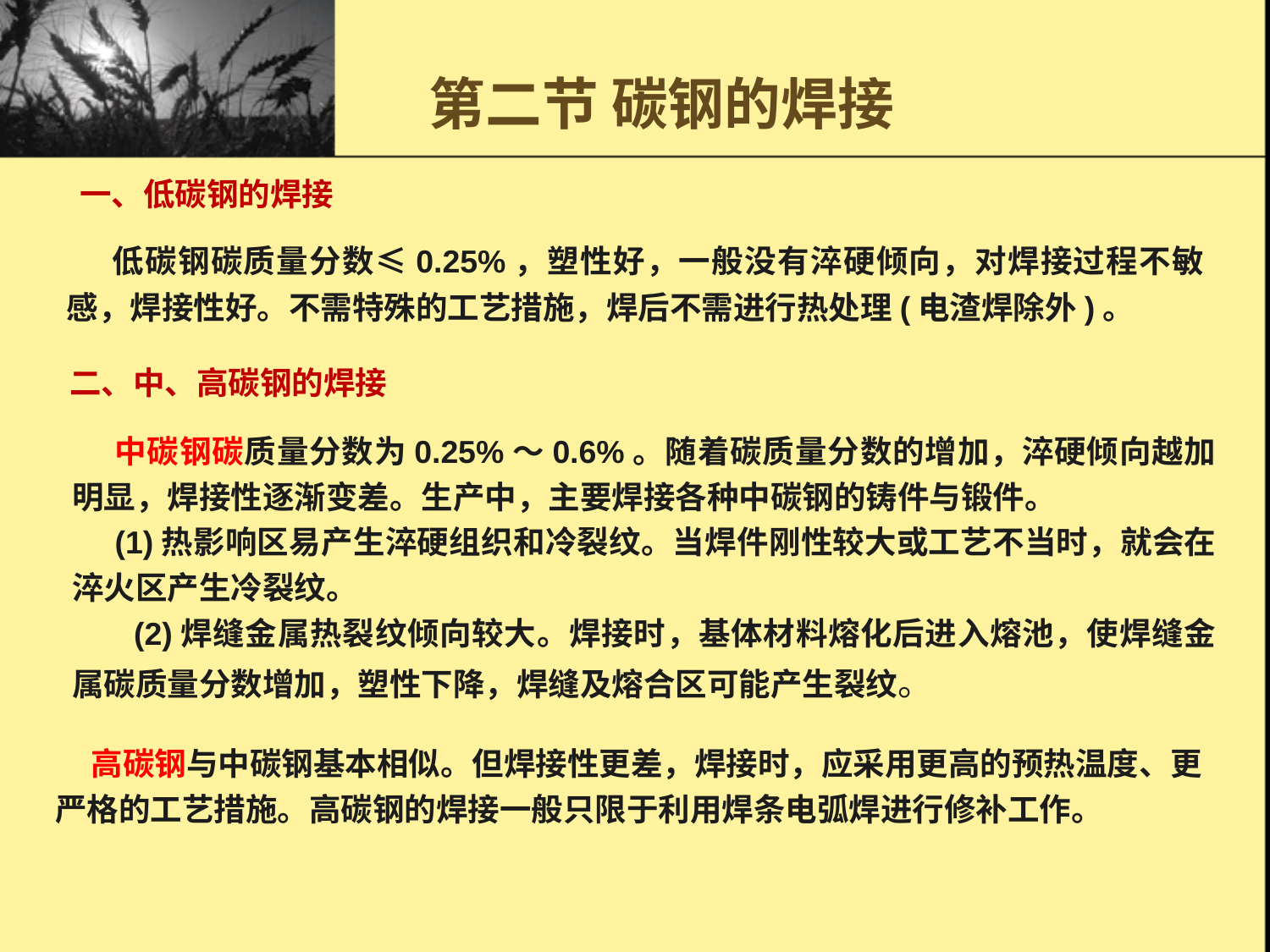

# 第二节 碳钢的焊接
一、低碳钢的焊接
    低碳钢碳质量分数≤0.25%，塑性好，一般没有淬硬倾向，对焊接过程不敏感，焊接性好。不需特殊的工艺措施，焊后不需进行热处理(电渣焊除外)。
二、中、高碳钢的焊接
中碳钢碳质量分数为0.25%～0.6%。随着碳质量分数的增加，淬硬倾向越加明显，焊接性逐渐变差。生产中，主要焊接各种中碳钢的铸件与锻件。
(1)热影响区易产生淬硬组织和冷裂纹。当焊件刚性较大或工艺不当时，就会在淬火区产生冷裂纹。
  (2)焊缝金属热裂纹倾向较大。焊接时，基体材料熔化后进入熔池，使焊缝金属碳质量分数增加，塑性下降，焊缝及熔合区可能产生裂纹。
    高碳钢与中碳钢基本相似。但焊接性更差，焊接时，应采用更高的预热温度、更严格的工艺措施。高碳钢的焊接一般只限于利用焊条电弧焊进行修补工作。